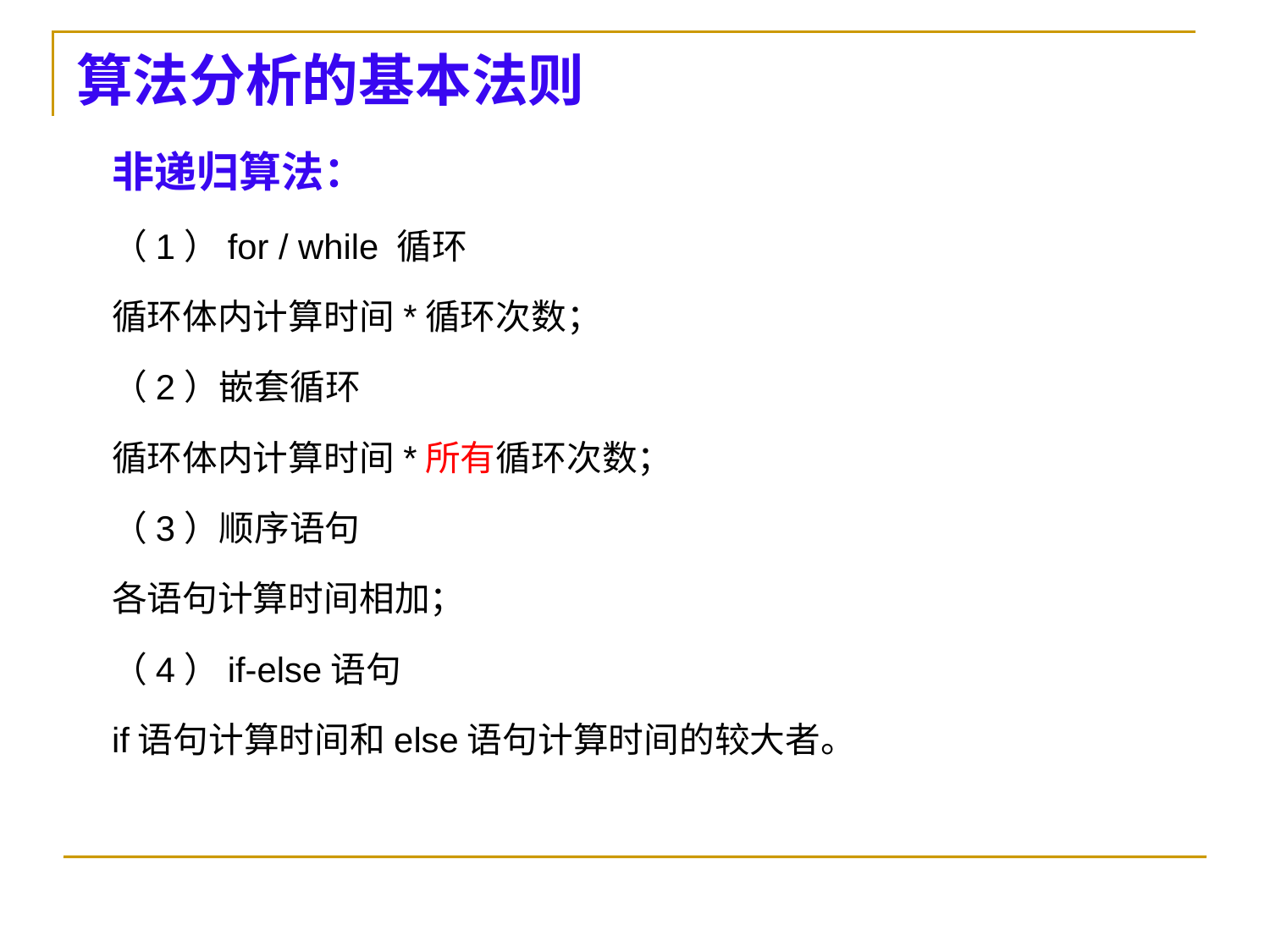

# 算法分析的基本法则
非递归算法：
（1）for / while 循环
循环体内计算时间*循环次数；
（2）嵌套循环
循环体内计算时间*所有循环次数；
（3）顺序语句
各语句计算时间相加；
（4）if-else语句
if语句计算时间和else语句计算时间的较大者。